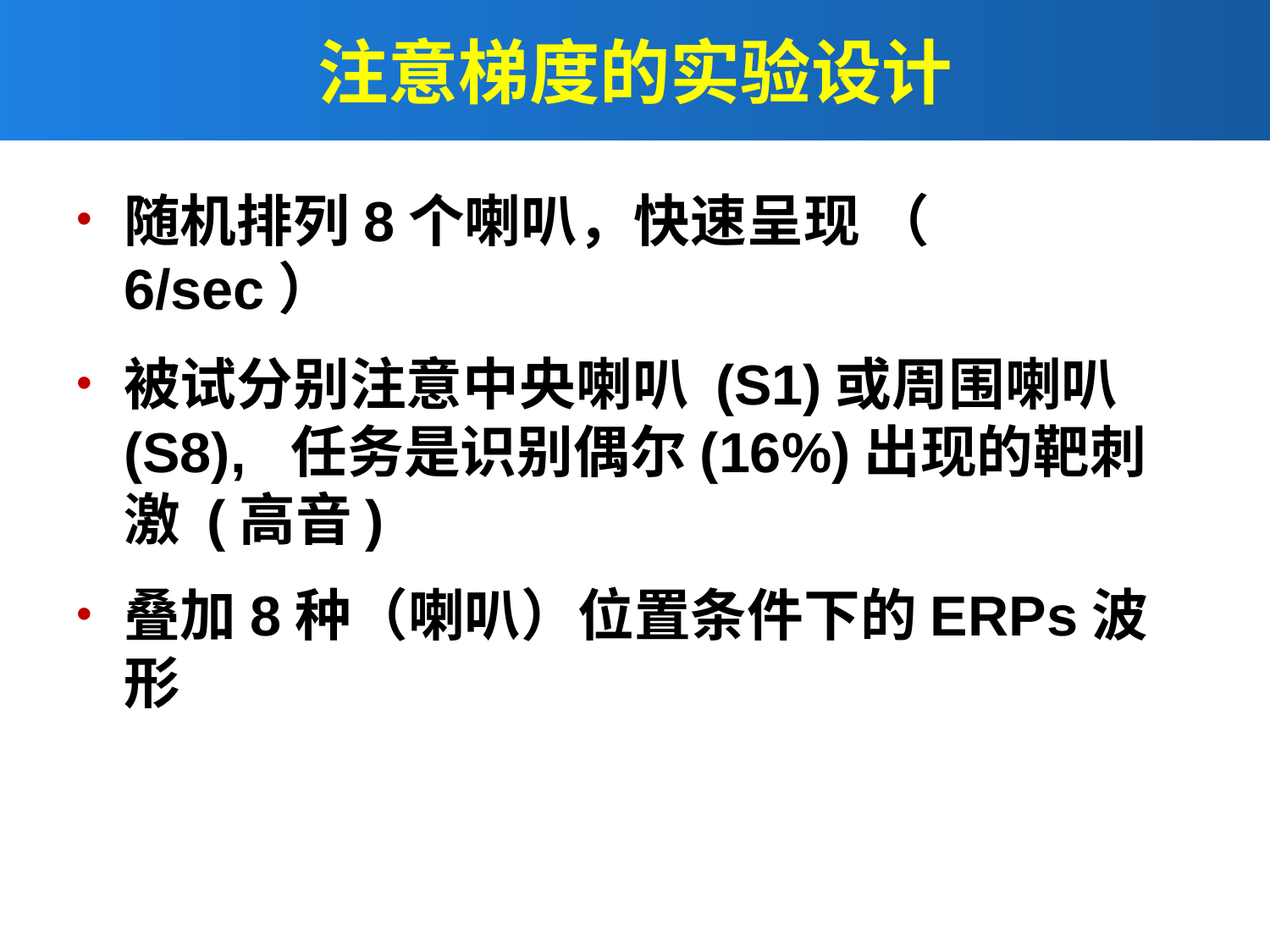

# 注意梯度的实验设计
随机排列8个喇叭，快速呈现 （ 6/sec）
被试分别注意中央喇叭 (S1)或周围喇叭 (S8),  任务是识别偶尔(16%)出现的靶刺激 (高音)
叠加8种（喇叭）位置条件下的ERPs波形